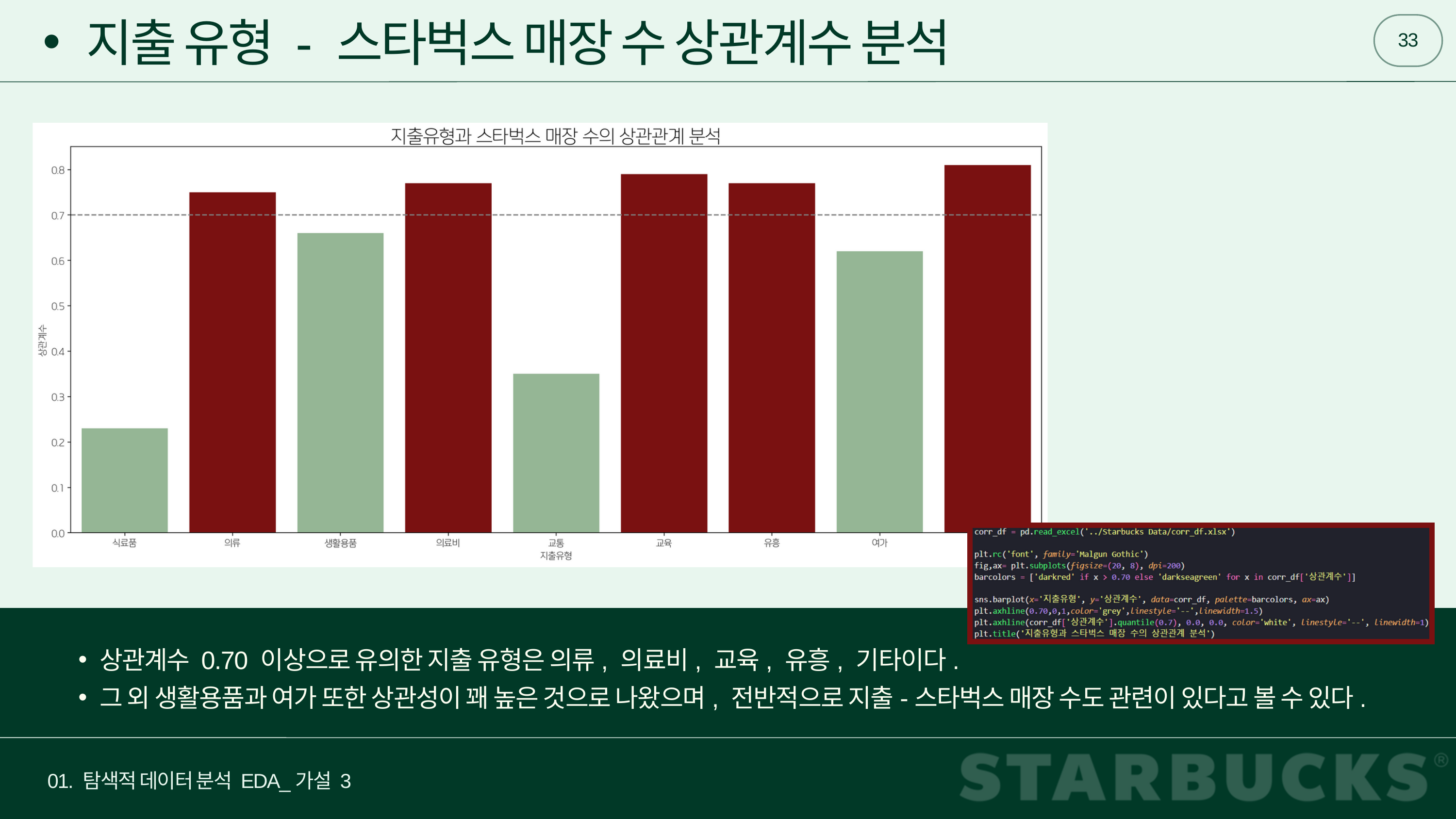

33
지출 유형 - 스타벅스 매장 수 상관계수 분석

상관계수 0.70 이상으로 유의한 지출 유형은 의류, 의료비, 교육, 유흥, 기타이다.
그 외 생활용품과 여가 또한 상관성이 꽤 높은 것으로 나왔으며, 전반적으로 지출-스타벅스 매장 수도 관련이 있다고 볼 수 있다.

01. 탐색적 데이터 분석 EDA_가설 3